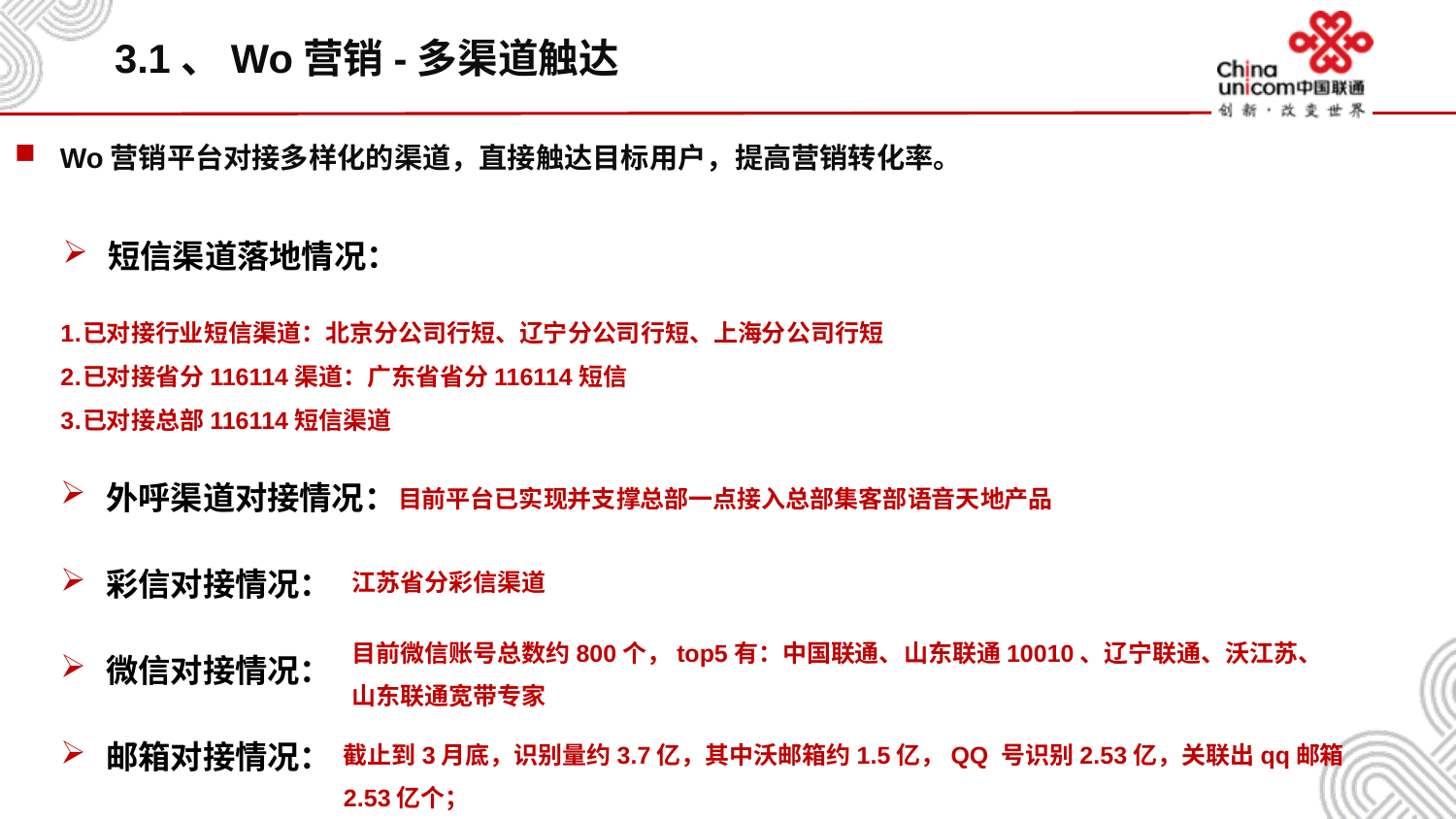

# 3.1、Wo营销-多渠道触达
Wo营销平台对接多样化的渠道，直接触达目标用户，提高营销转化率。
短信渠道落地情况：
已对接行业短信渠道：北京分公司行短、辽宁分公司行短、上海分公司行短
已对接省分116114渠道：广东省省分116114短信
已对接总部116114短信渠道
外呼渠道对接情况：
目前平台已实现并支撑总部一点接入总部集客部语音天地产品
彩信对接情况：
江苏省分彩信渠道
目前微信账号总数约800个，top5有：中国联通、山东联通10010、辽宁联通、沃江苏、山东联通宽带专家
微信对接情况：
邮箱对接情况：
截止到3月底，识别量约3.7亿，其中沃邮箱约1.5亿，QQ 号识别2.53亿，关联出qq邮箱2.53亿个；